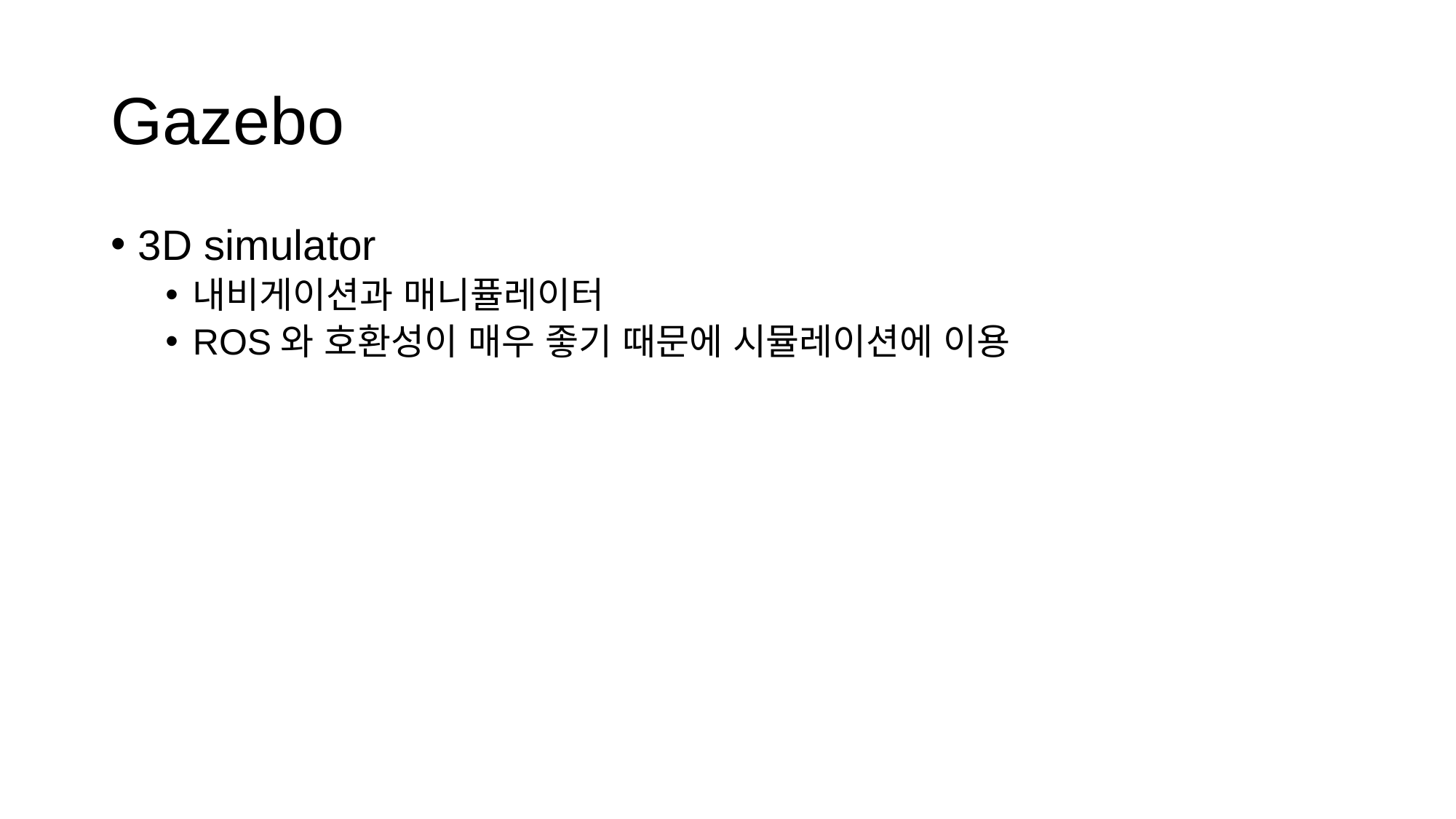

# Gazebo
3D simulator
내비게이션과 매니퓰레이터
ROS와 호환성이 매우 좋기 때문에 시뮬레이션에 이용